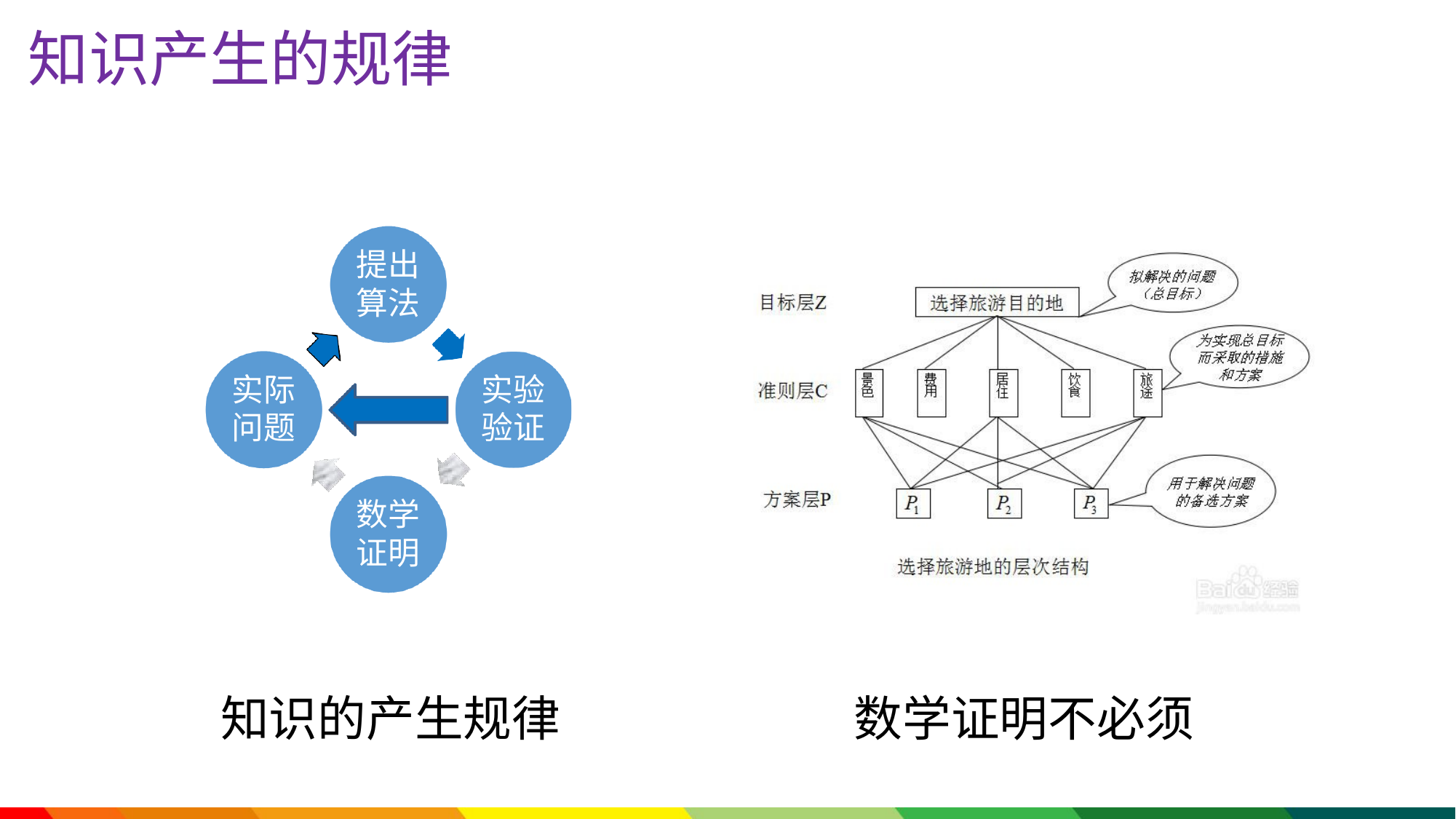

# 知识产生的规律

提出 算法

实际 问题
实验 验证

数学 证明
知识的产生规律
数学证明不必须